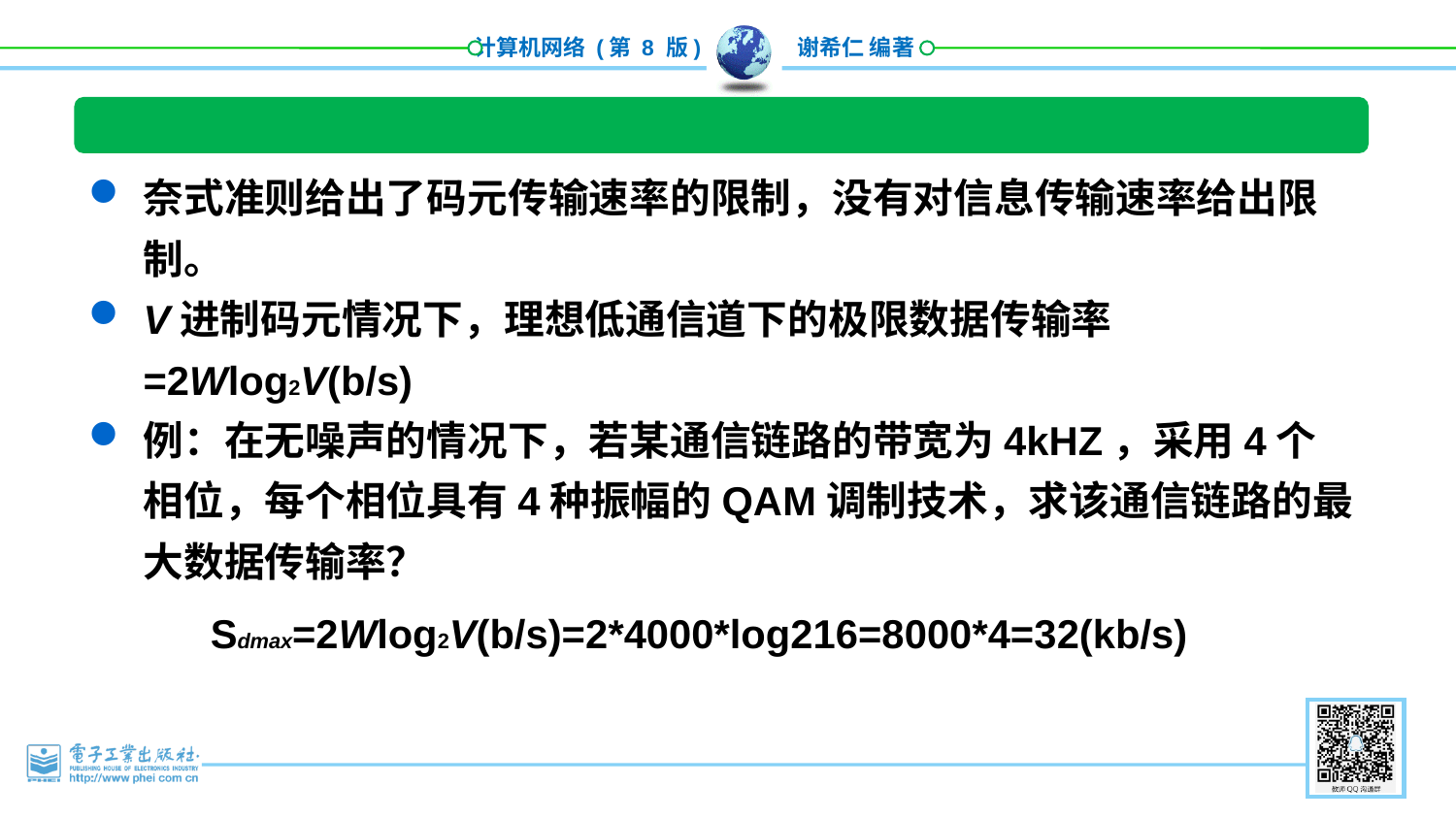

奈式准则给出了码元传输速率的限制，没有对信息传输速率给出限制。
V进制码元情况下，理想低通信道下的极限数据传输率=2Wlog2V(b/s)
例：在无噪声的情况下，若某通信链路的带宽为4kHZ，采用4个相位，每个相位具有4种振幅的QAM调制技术，求该通信链路的最大数据传输率？

Sdmax=2Wlog2V(b/s)=2*4000*log216=8000*4=32(kb/s)